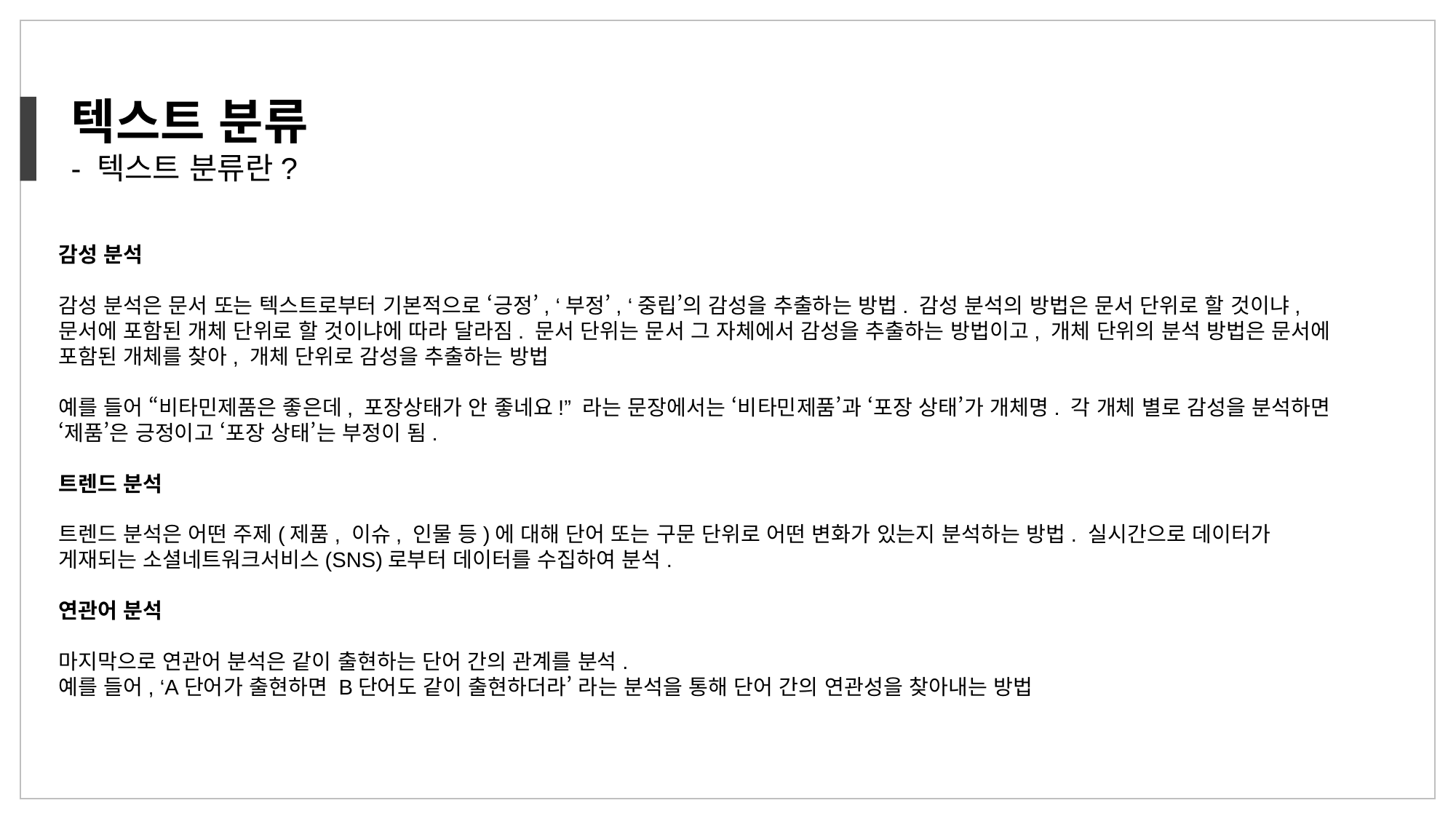

텍스트 분류
- 텍스트 분류란?

감성 분석

감성 분석은 문서 또는 텍스트로부터 기본적으로 ‘긍정’, ‘부정’, ‘중립’의 감성을 추출하는 방법. 감성 분석의 방법은 문서 단위로 할 것이냐, 문서에 포함된 개체 단위로 할 것이냐에 따라 달라짐. 문서 단위는 문서 그 자체에서 감성을 추출하는 방법이고, 개체 단위의 분석 방법은 문서에 포함된 개체를 찾아, 개체 단위로 감성을 추출하는 방법

예를 들어 “비타민제품은 좋은데, 포장상태가 안 좋네요!” 라는 문장에서는 ‘비타민제품’과 ‘포장 상태’가 개체명. 각 개체 별로 감성을 분석하면 ‘제품’은 긍정이고 ‘포장 상태’는 부정이 됨.
트렌드 분석

트렌드 분석은 어떤 주제(제품, 이슈, 인물 등)에 대해 단어 또는 구문 단위로 어떤 변화가 있는지 분석하는 방법. 실시간으로 데이터가 게재되는 소셜네트워크서비스(SNS)로부터 데이터를 수집하여 분석.
연관어 분석

마지막으로 연관어 분석은 같이 출현하는 단어 간의 관계를 분석.
예를 들어, ‘A단어가 출현하면 B단어도 같이 출현하더라’ 라는 분석을 통해 단어 간의 연관성을 찾아내는 방법